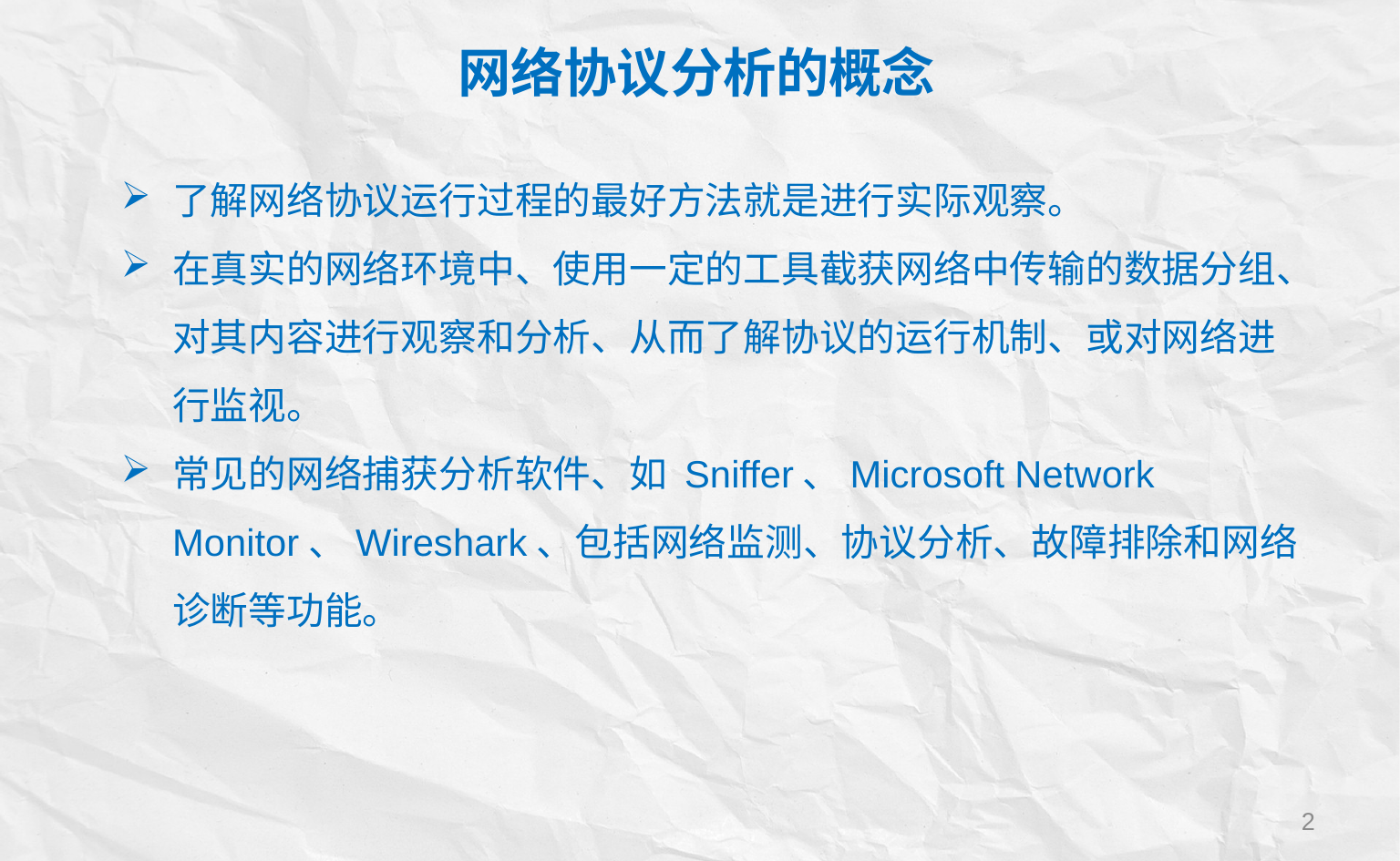

网络协议分析的概念
了解网络协议运行过程的最好方法就是进行实际观察。
在真实的网络环境中、使用一定的工具截获网络中传输的数据分组、对其内容进行观察和分析、从而了解协议的运行机制、或对网络进行监视。
常见的网络捕获分析软件、如 Sniffer、Microsoft Network Monitor、Wireshark、包括网络监测、协议分析、故障排除和网络诊断等功能。

 2